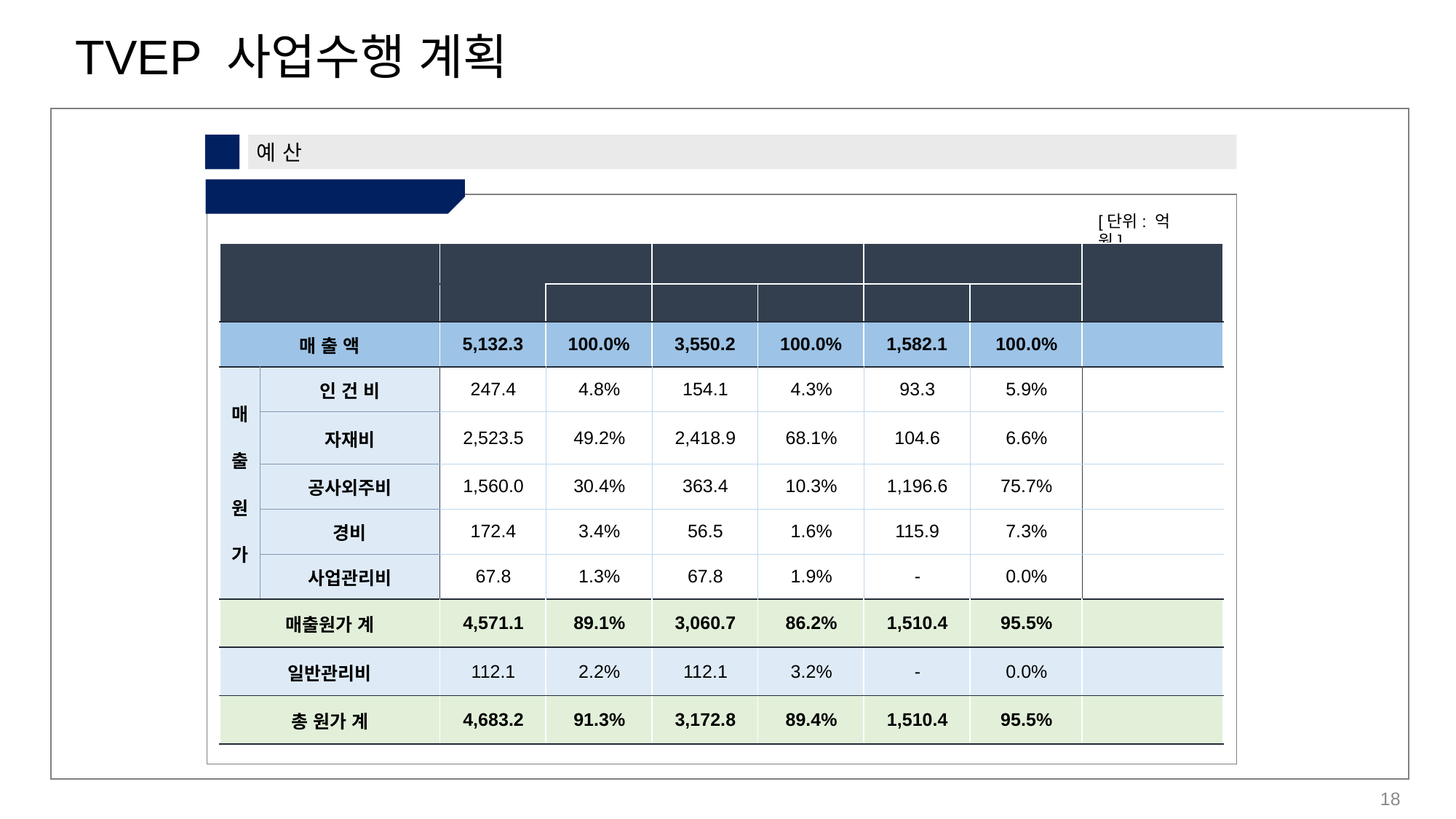

2
예 산
① 견적예산 총괄표

[단위: 억 원]
| 구 분 |  | 전 체 |  | Offshore |  | Onshore |  | 비 고 |
| --- | --- | --- | --- | --- | --- | --- | --- | --- |
|  |  |  | (%) | 소계 | (%) | 소계 | (%) |  |
| 매 출 액 |  | 5,132.3 | 100.0% | 3,550.2 | 100.0% | 1,582.1 | 100.0% |  |
| 매 출 원 가 | 인 건 비 | 247.4 | 4.8% | 154.1 | 4.3% | 93.3 | 5.9% |  |
|  | 자재비 | 2,523.5 | 49.2% | 2,418.9 | 68.1% | 104.6 | 6.6% |  |
|  | 공사외주비 | 1,560.0 | 30.4% | 363.4 | 10.3% | 1,196.6 | 75.7% |  |
|  | 경비 | 172.4 | 3.4% | 56.5 | 1.6% | 115.9 | 7.3% |  |
|  | 사업관리비 | 67.8 | 1.3% | 67.8 | 1.9% | - | 0.0% |  |
| 매출원가 계 |  | 4,571.1 | 89.1% | 3,060.7 | 86.2% | 1,510.4 | 95.5% |  |
| 일반관리비 |  | 112.1 | 2.2% | 112.1 | 3.2% | - | 0.0% |  |
| 총 원가 계 |  | 4,683.2 | 91.3% | 3,172.8 | 89.4% | 1,510.4 | 95.5% |  |
18